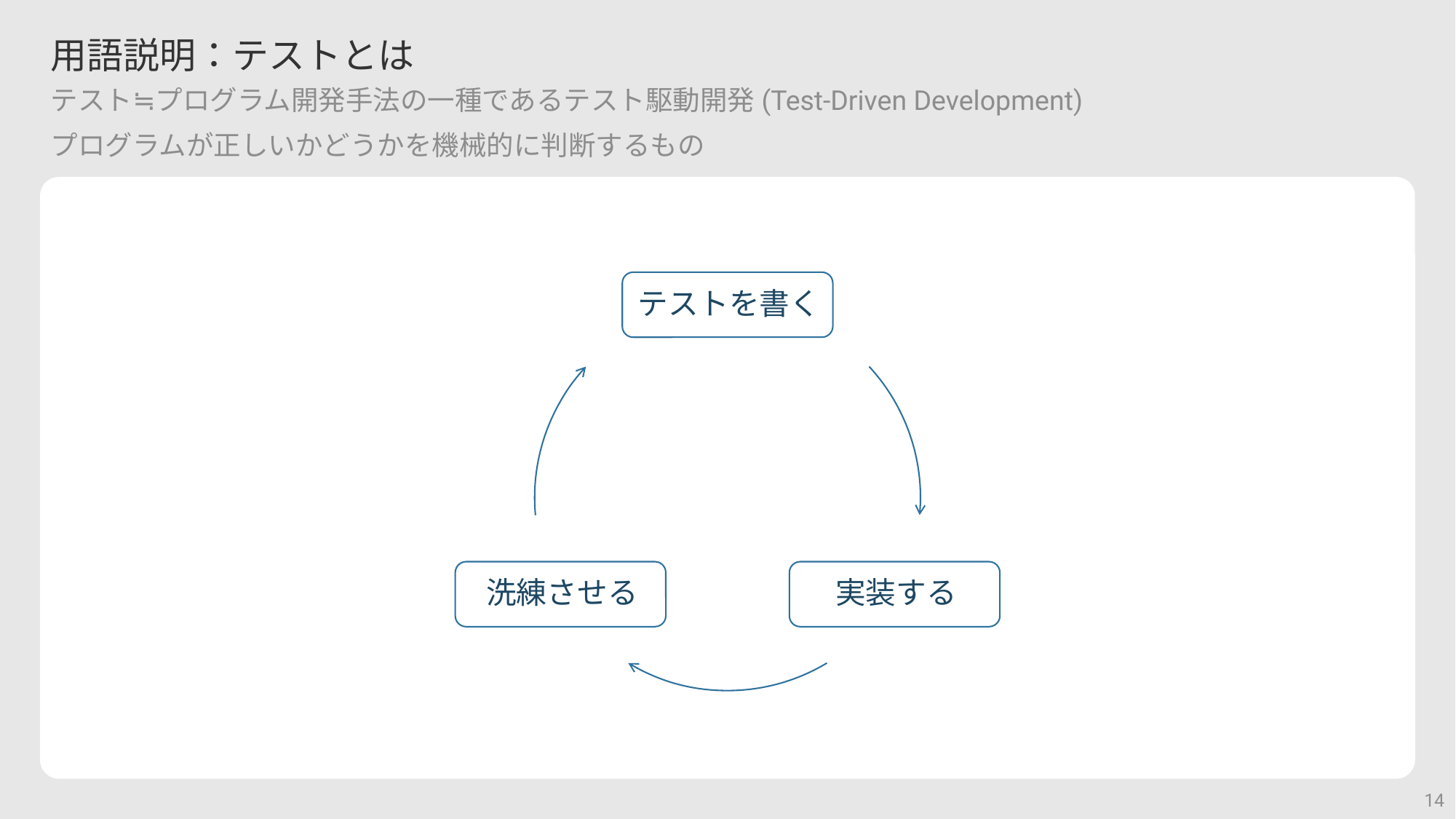

# 用語説明：テストとは

テスト≒プログラム開発手法の一種であるテスト駆動開発(Test-Driven Development)
プログラムが正しいかどうかを機械的に判断するもの
テストを書く
実装する
洗練させる
14